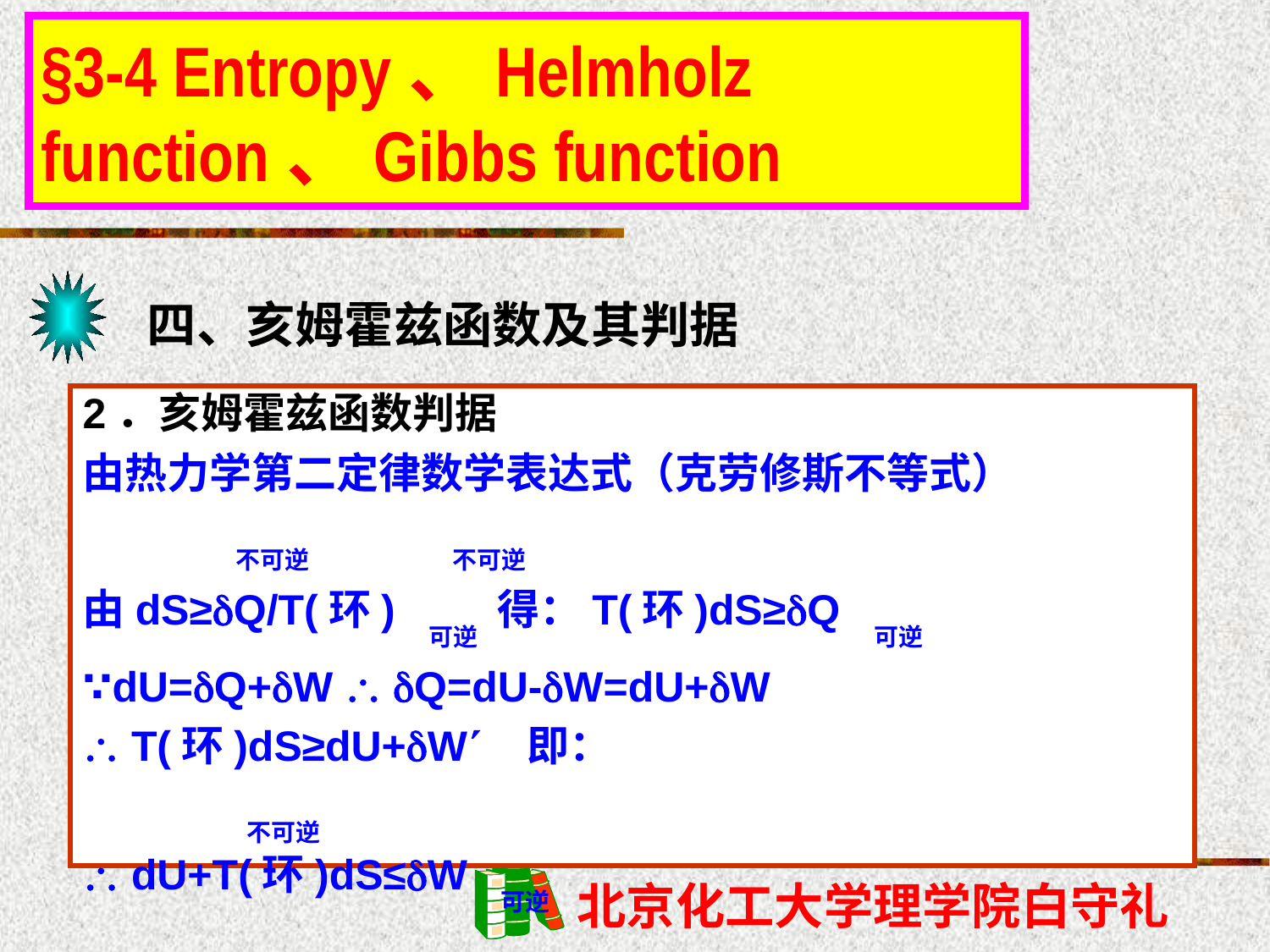

§3-4 Entropy、Helmholz function、Gibbs function

四、亥姆霍兹函数及其判据
2．亥姆霍兹函数判据
由热力学第二定律数学表达式（克劳修斯不等式）
               不可逆                          不可逆
由dS≥δQ/T(环)  可逆  得：T(环)dS≥δQ  可逆
∵dU=δQ+δW ∴ δQ=dU-δW=dU+δW
∴ T(环)dS≥dU+δW′   即：
                            不可逆
∴ dU+T(环)dS≤δW  可逆